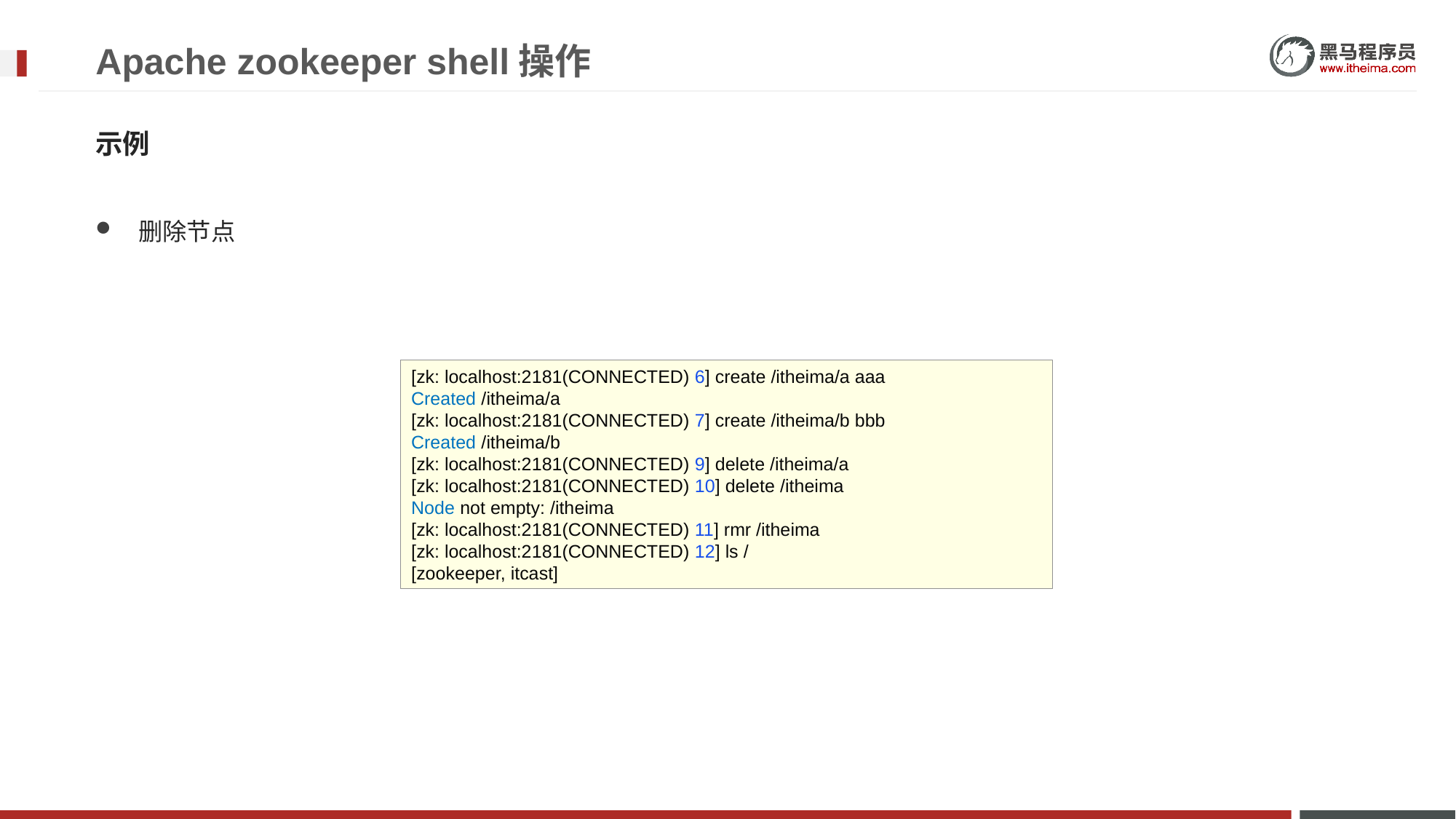

# Apache zookeeper shell操作
示例
删除节点
[zk: localhost:2181(CONNECTED) 6] create /itheima/a aaa
Created /itheima/a
[zk: localhost:2181(CONNECTED) 7] create /itheima/b bbb
Created /itheima/b
[zk: localhost:2181(CONNECTED) 9] delete /itheima/a
[zk: localhost:2181(CONNECTED) 10] delete /itheima
Node not empty: /itheima
[zk: localhost:2181(CONNECTED) 11] rmr /itheima
[zk: localhost:2181(CONNECTED) 12] ls /
[zookeeper, itcast]